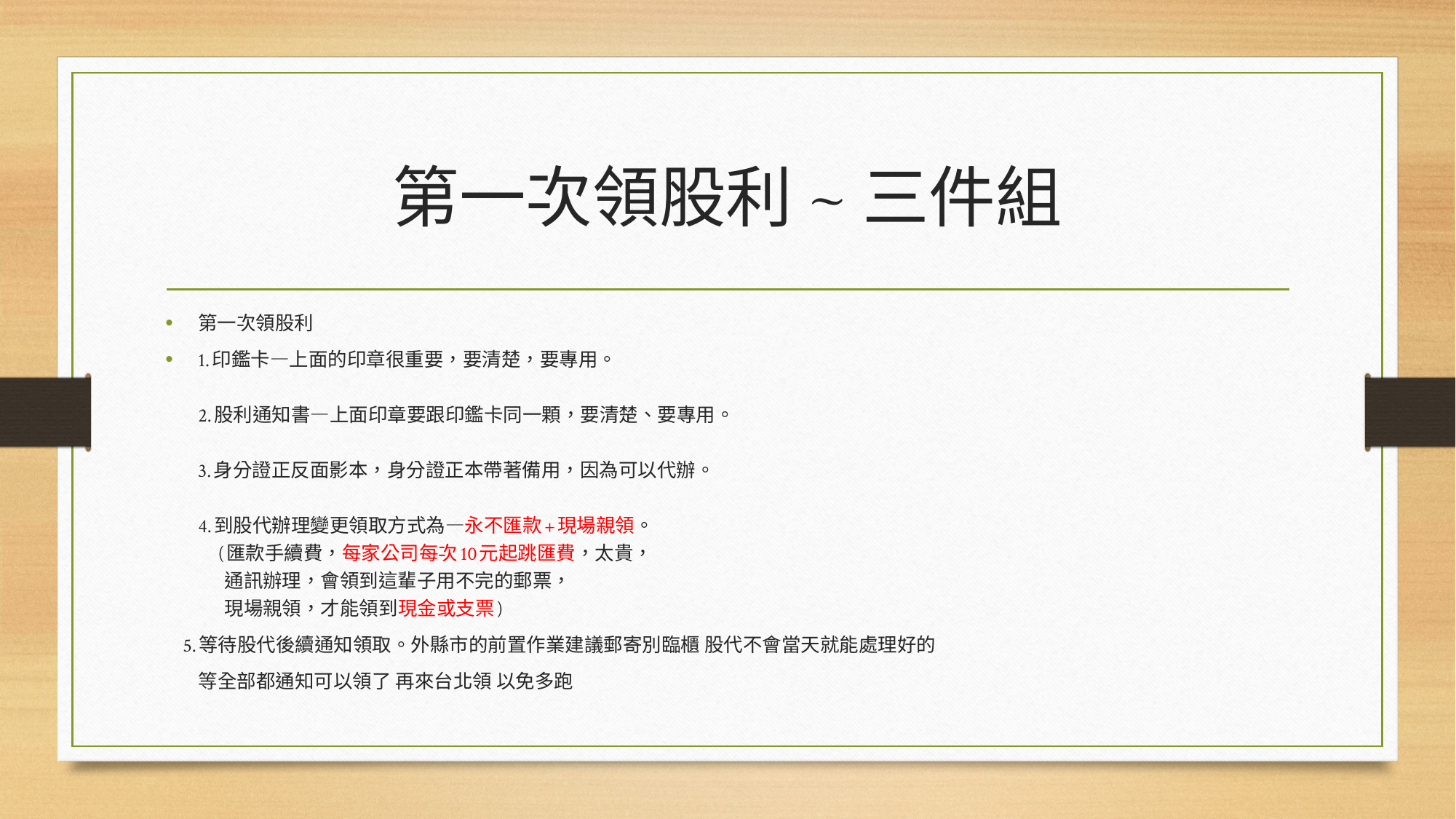

# 第一次領股利~三件組
第一次領股利
1.印鑑卡—上面的印章很重要，要清楚，要專用。
2.股利通知書—上面印章要跟印鑑卡同一顆，要清楚、要專用。
3.身分證正反面影本，身分證正本帶著備用，因為可以代辦。
4.到股代辦理變更領取方式為—永不匯款+現場親領。
    (匯款手續費，每家公司每次10元起跳匯費，太貴，
      通訊辦理，會領到這輩子用不完的郵票，
      現場親領，才能領到現金或支票)
    5.等待股代後續通知領取。外縣市的前置作業建議郵寄別臨櫃 股代不會當天就能處理好的
       等全部都通知可以領了 再來台北領 以免多跑